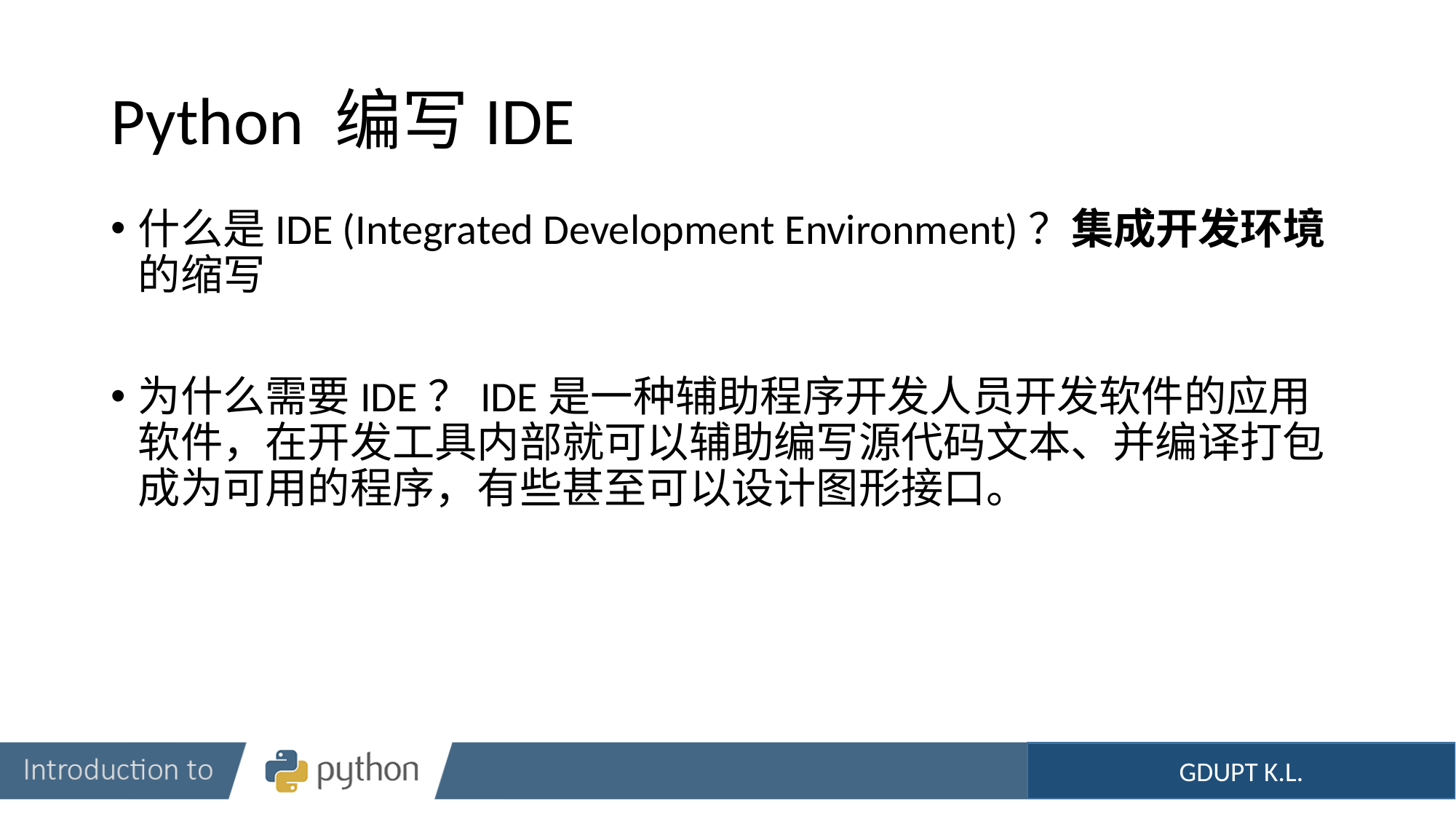

# Python 编写IDE
什么是IDE (Integrated Development Environment)？集成开发环境的缩写

为什么需要IDE？IDE是一种辅助程序开发人员开发软件的应用软件，在开发工具内部就可以辅助编写源代码文本、并编译打包成为可用的程序，有些甚至可以设计图形接口。